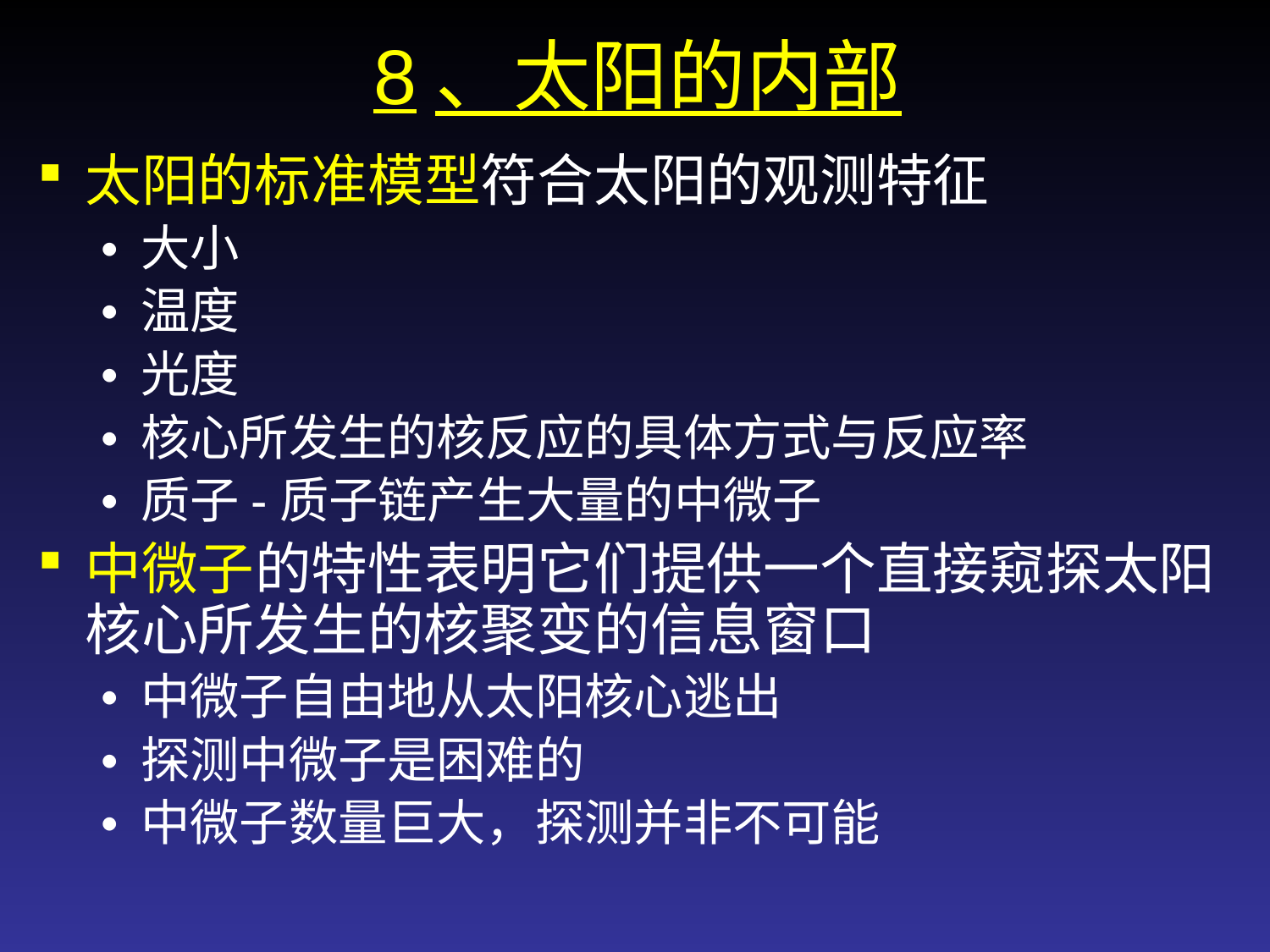

8、太阳的内部
太阳的标准模型符合太阳的观测特征
大小
温度
光度
核心所发生的核反应的具体方式与反应率
质子-质子链产生大量的中微子
中微子的特性表明它们提供一个直接窥探太阳核心所发生的核聚变的信息窗口
中微子自由地从太阳核心逃出
探测中微子是困难的
中微子数量巨大，探测并非不可能